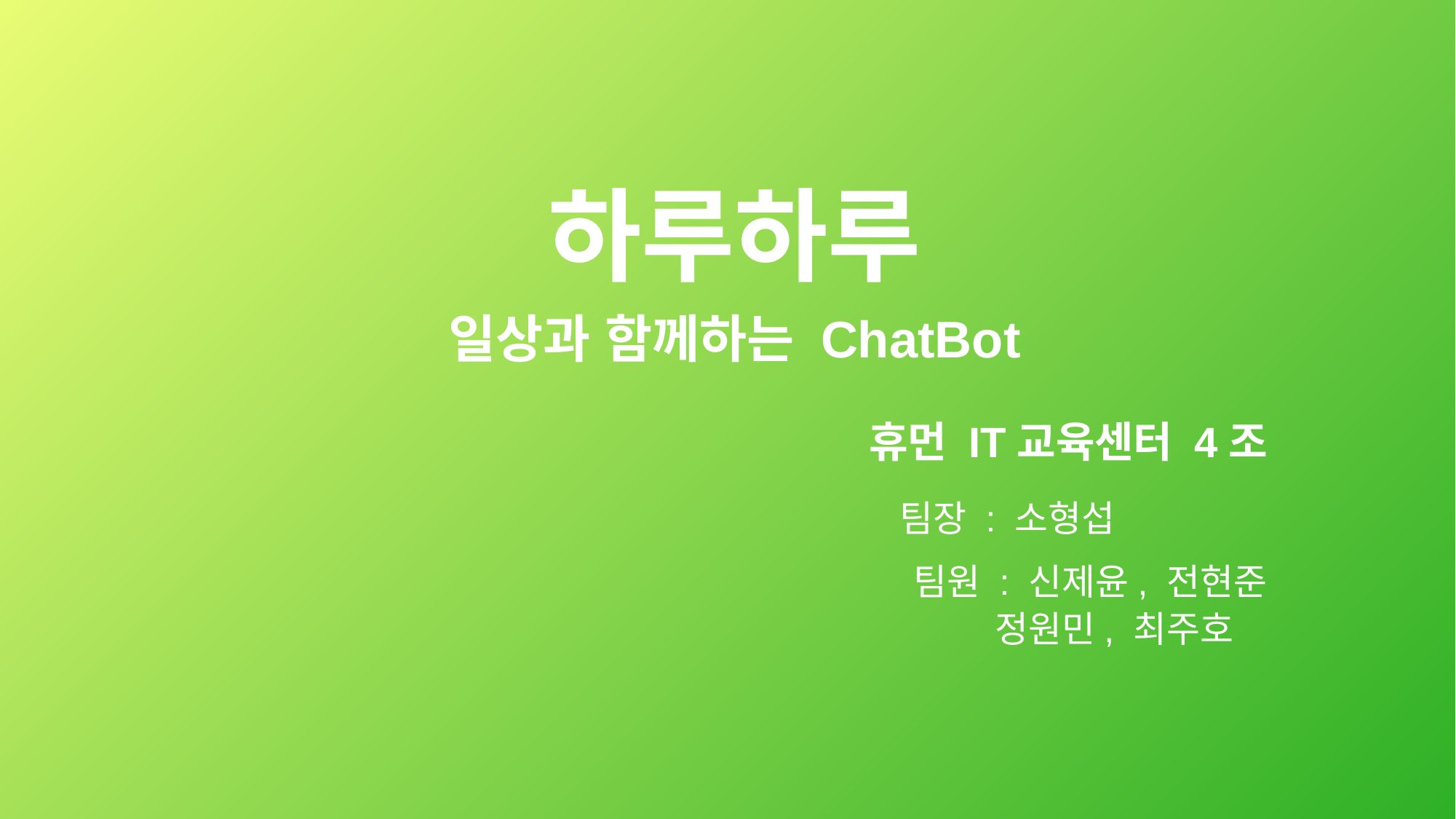

# 하루하루 일상과 함께하는 ChatBot
    휴먼 IT교육센터 4조

       팀장 : 소형섭

   팀원 : 신제윤, 전현준
           정원민, 최주호